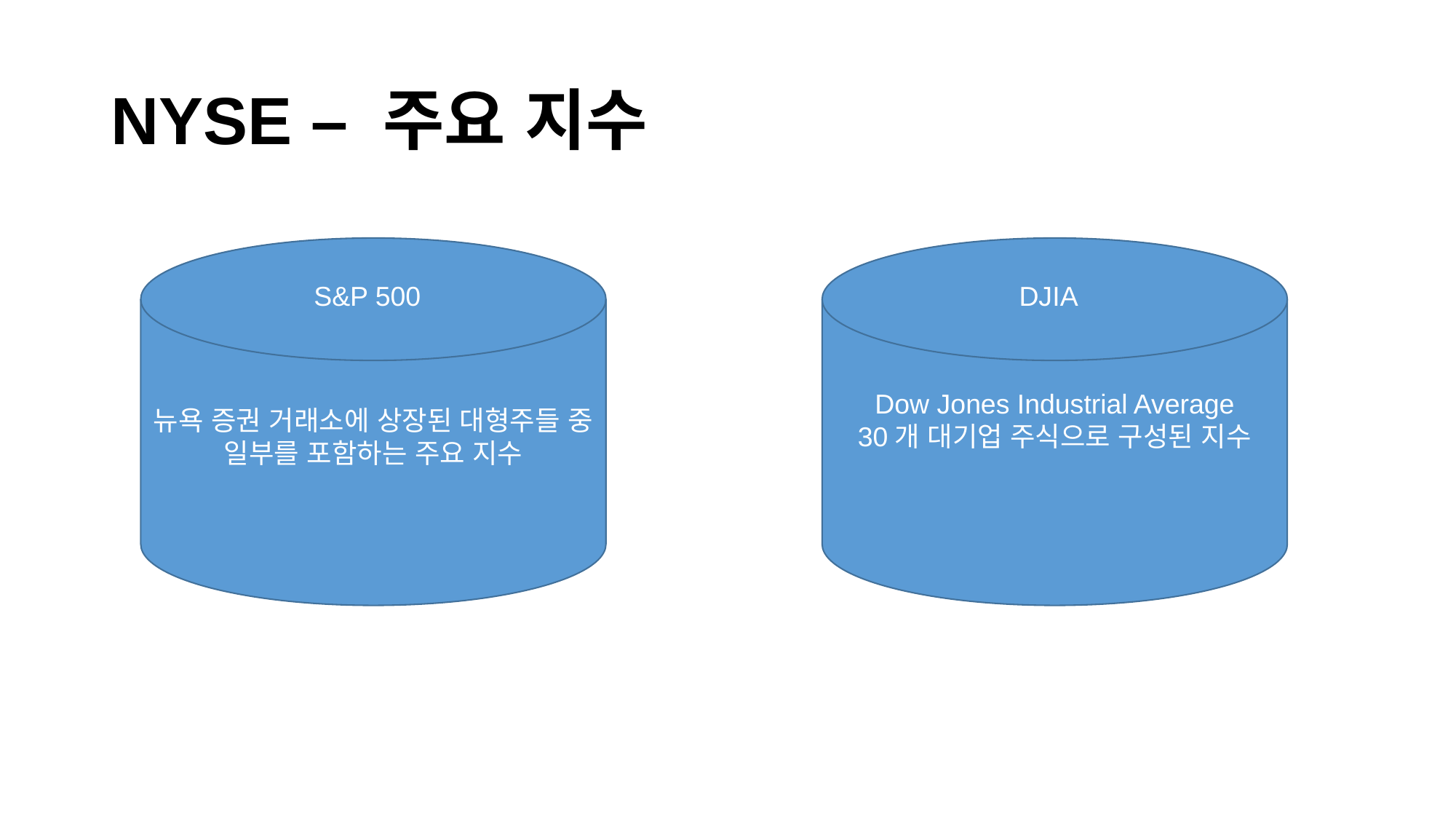

# NYSE – 주요 지수
뉴욕 증권 거래소에 상장된 대형주들 중 일부를 포함하는 주요 지수

Dow Jones Industrial Average
30개 대기업 주식으로 구성된 지수

S&P 500
DJIA